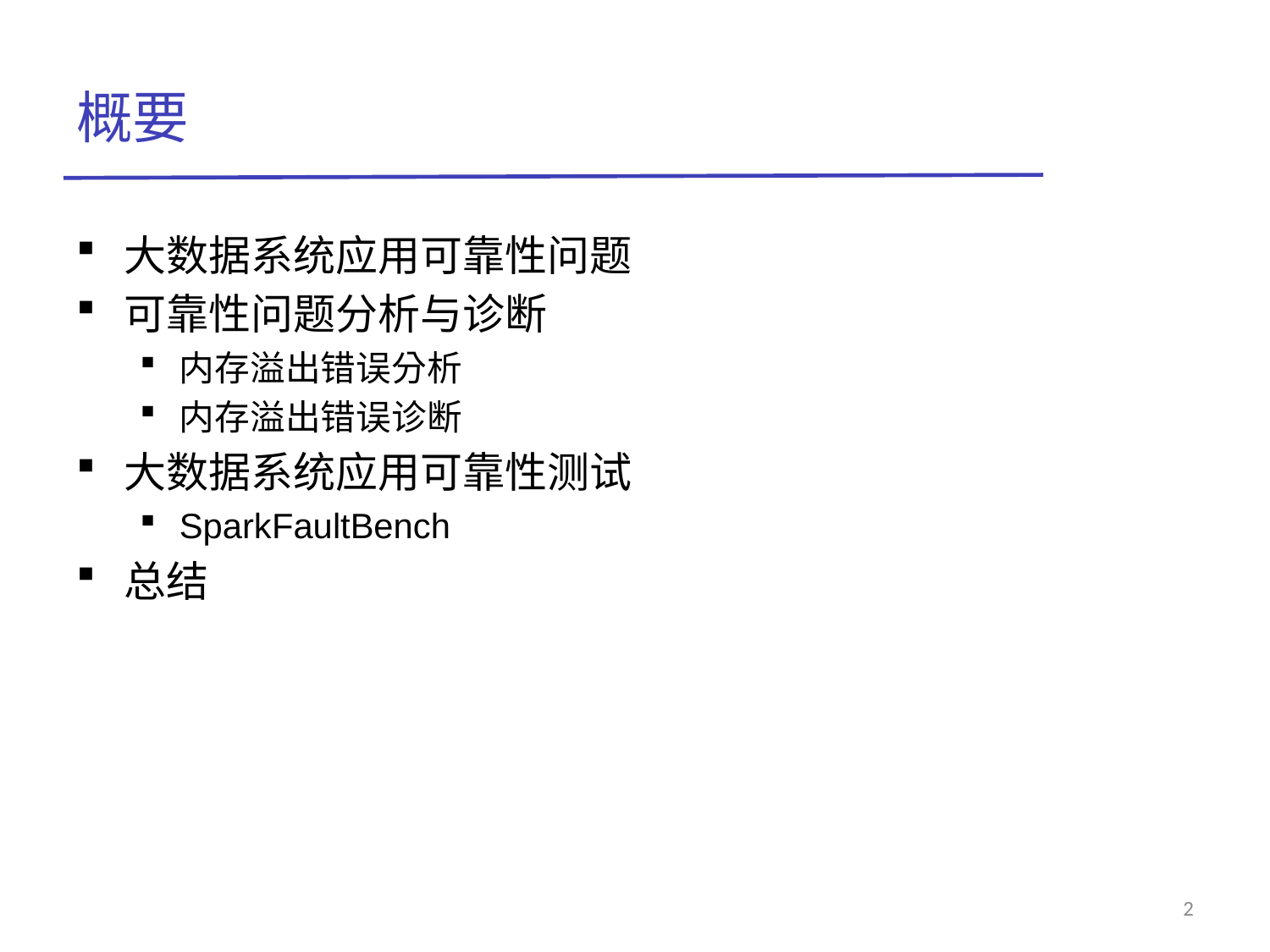

# 概要
大数据系统应用可靠性问题
可靠性问题分析与诊断
内存溢出错误分析
内存溢出错误诊断
大数据系统应用可靠性测试
SparkFaultBench
总结

2